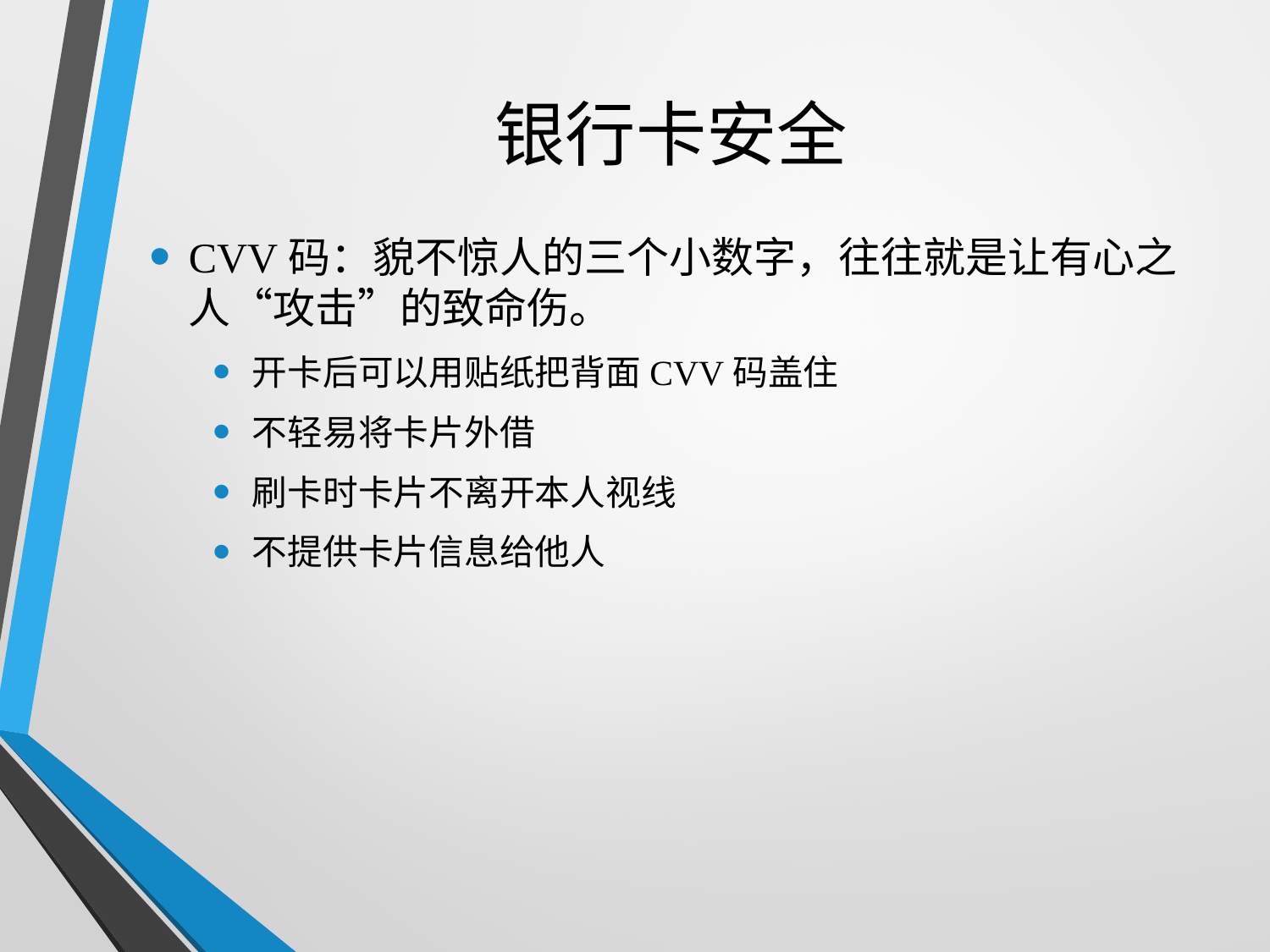

# 银行卡安全
CVV码：貌不惊人的三个小数字，往往就是让有心之人“攻击”的致命伤。
开卡后可以用贴纸把背面CVV码盖住
不轻易将卡片外借
刷卡时卡片不离开本人视线
不提供卡片信息给他人